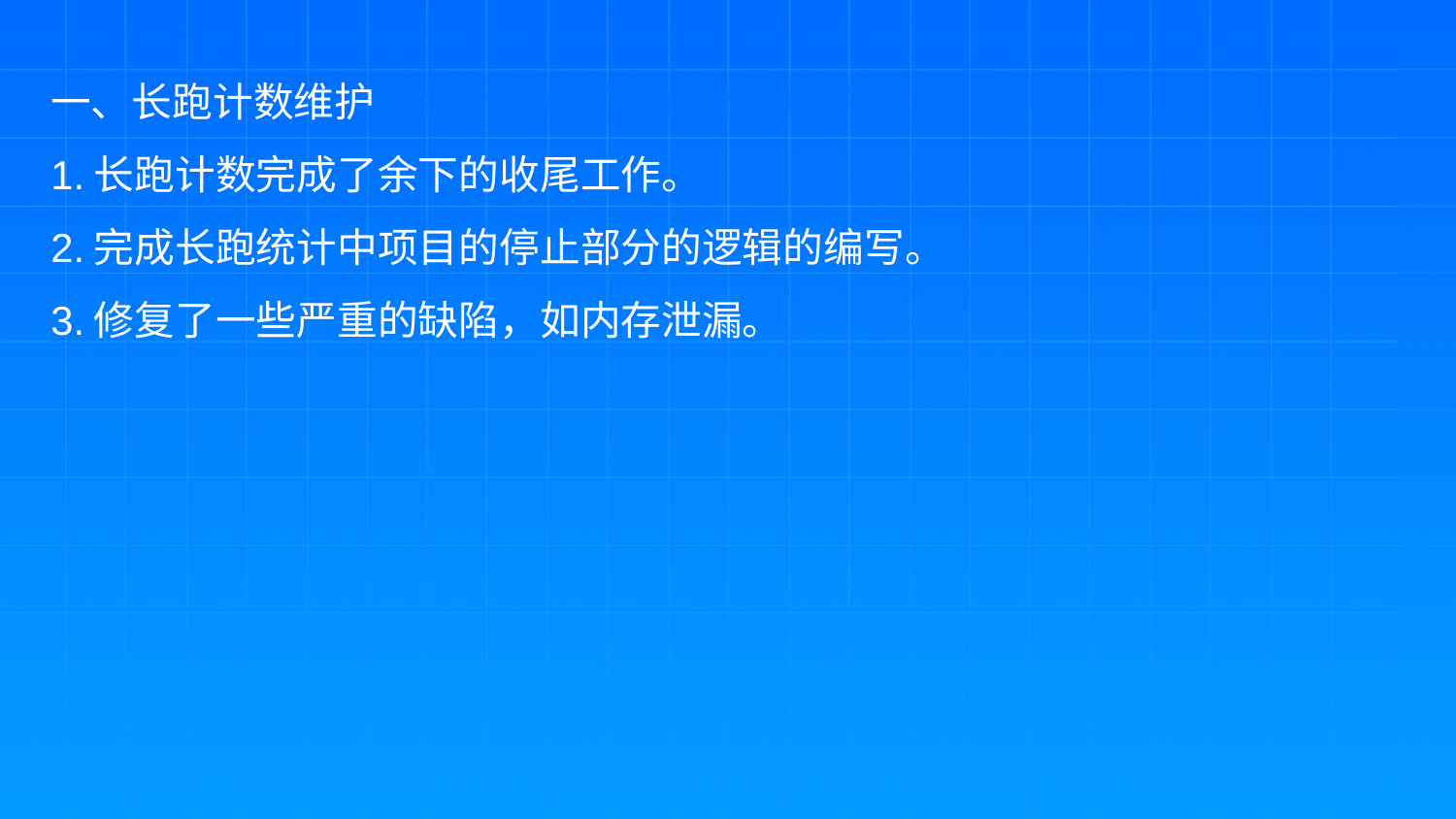

一、长跑计数维护长跑计数维护长跑计数维护
1.长跑计数完成了余下的收尾工作。
2.完成长跑统计中项目的停止部分的逻辑的编写。
3.修复了一些严重的缺陷，如内存泄漏。